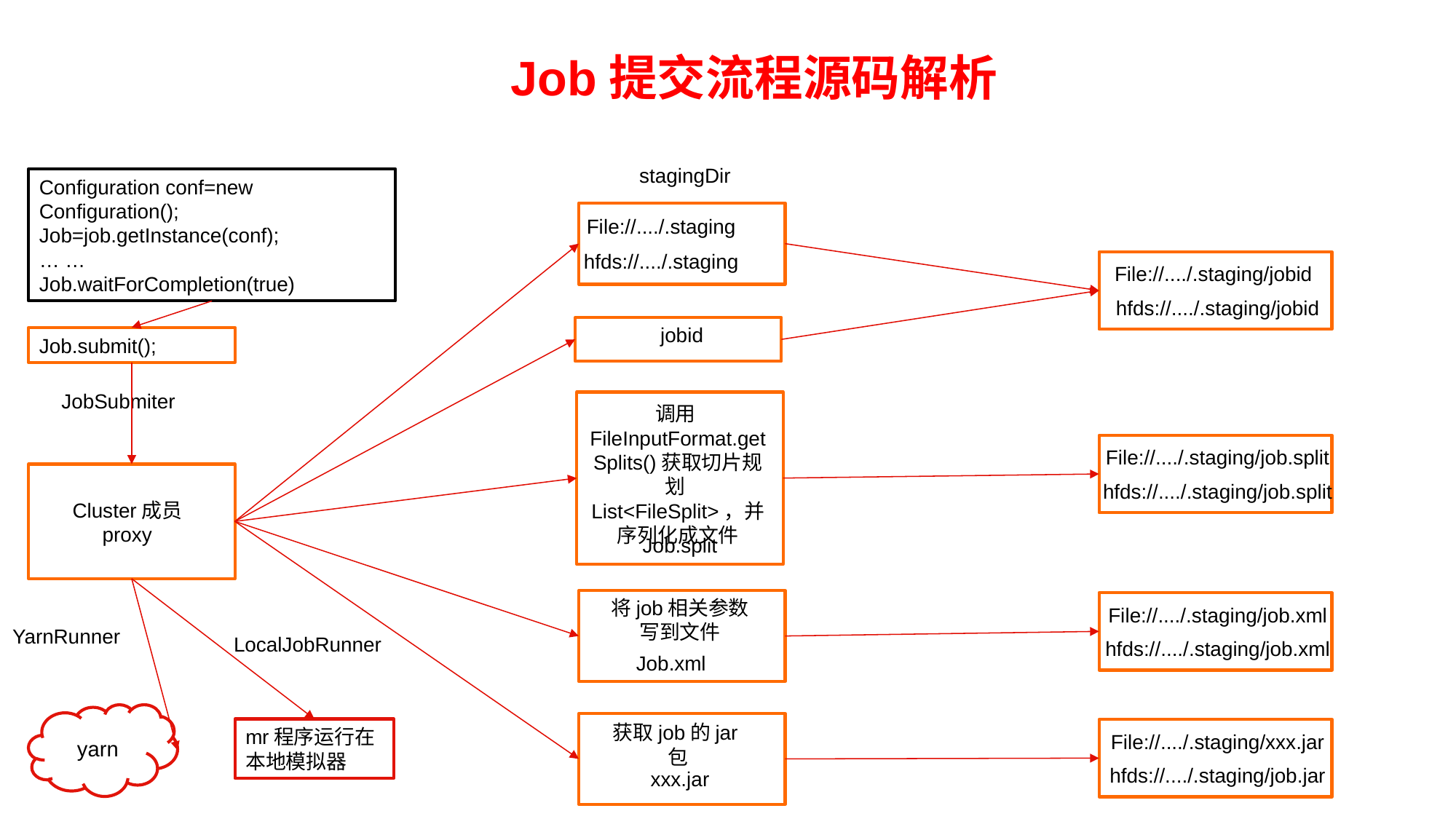

Job提交流程源码解析
stagingDir
Configuration conf=new Configuration();
Job=job.getInstance(conf);
… …
Job.waitForCompletion(true)

File://..../.staging
hfds://..../.staging

File://..../.staging/jobid
hfds://..../.staging/jobid
jobid

Job.submit();
JobSubmiter

调用FileInputFormat.getSplits()获取切片规划List<FileSplit>，并序列化成文件

File://..../.staging/job.split

hfds://..../.staging/job.split
Cluster成员
proxy
Job.split
将job相关参数写到文件

File://..../.staging/job.xml
YarnRunner
LocalJobRunner
hfds://..../.staging/job.xml
Job.xml
yarn

获取job的jar包
mr程序运行在本地模拟器

File://..../.staging/xxx.jar
hfds://..../.staging/job.jar
xxx.jar